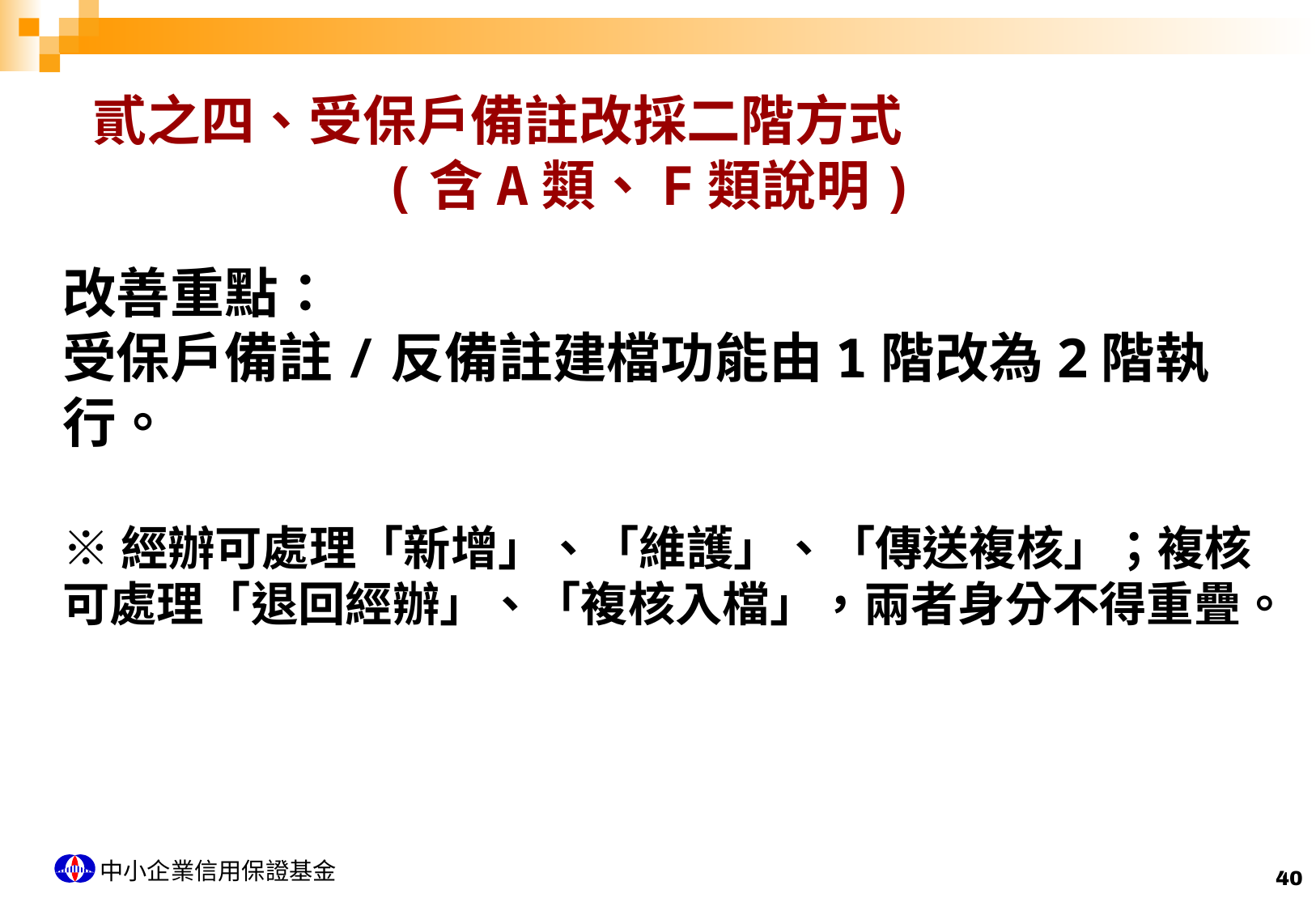

貳之四、受保戶備註改採二階方式
         (含A類、F類說明)
改善重點：
受保戶備註/反備註建檔功能由1階改為2階執行。

※經辦可處理「新增」、「維護」、「傳送複核」；複核可處理「退回經辦」、「複核入檔」，兩者身分不得重疊。
40